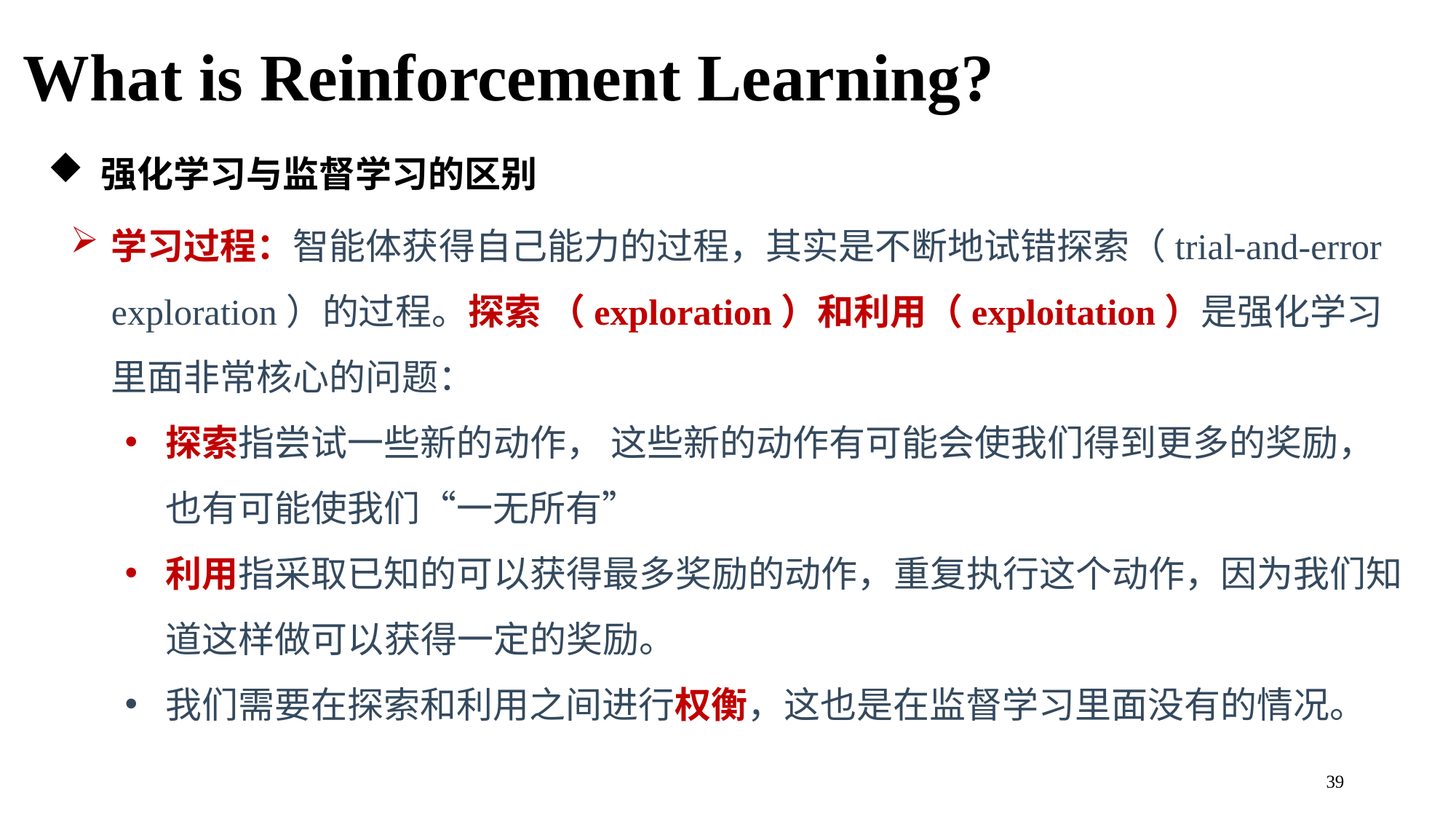

What is Reinforcement Learning?

 强化学习与监督学习的区别
学习过程：智能体获得自己能力的过程，其实是不断地试错探索（trial-and-error exploration）的过程。探索 （exploration）和利用（exploitation）是强化学习里面非常核心的问题：
探索指尝试一些新的动作， 这些新的动作有可能会使我们得到更多的奖励，也有可能使我们“一无所有”
利用指采取已知的可以获得最多奖励的动作，重复执行这个动作，因为我们知道这样做可以获得一定的奖励。
我们需要在探索和利用之间进行权衡，这也是在监督学习里面没有的情况。

39